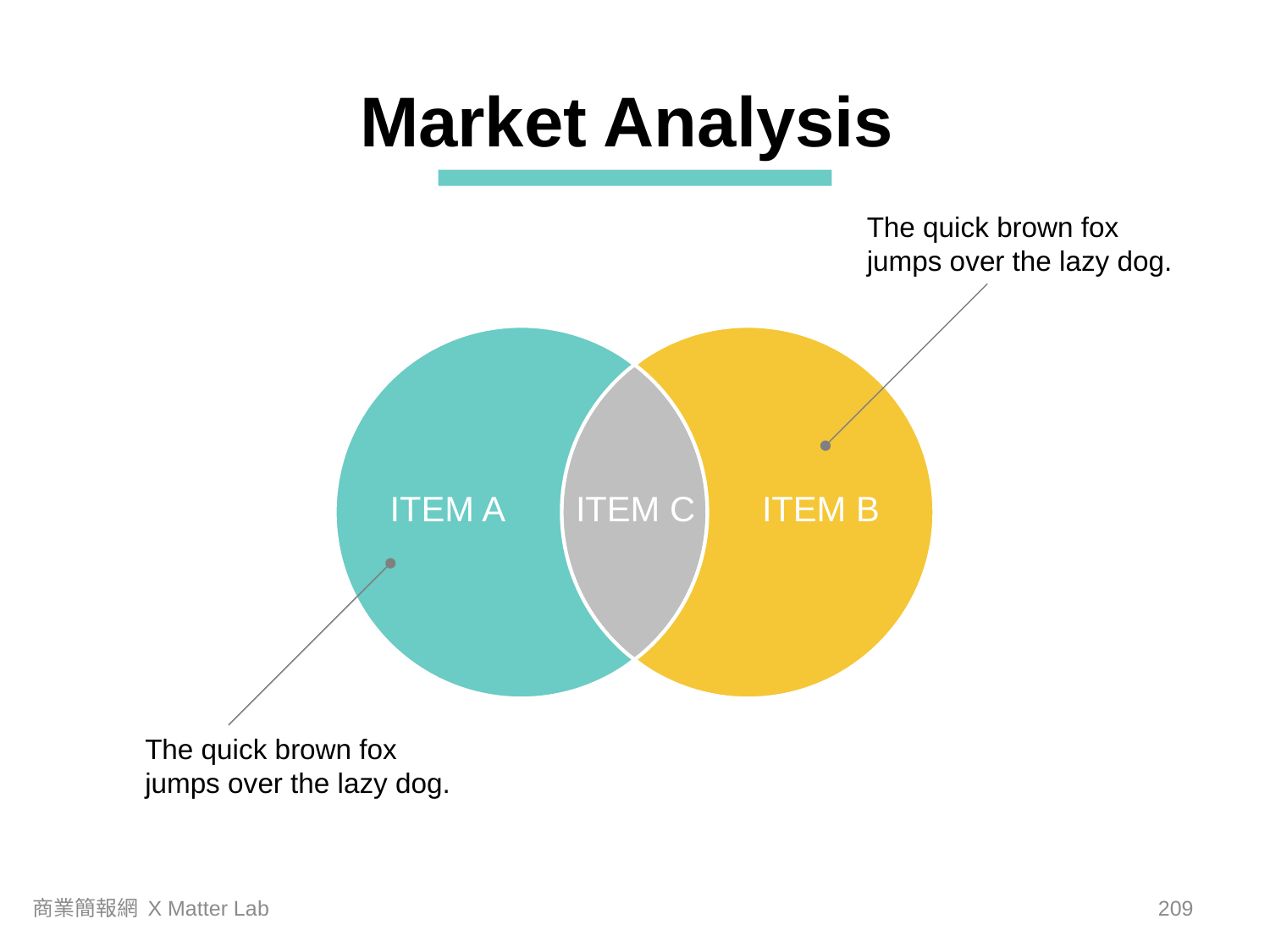

Market Analysis

The quick brown fox jumps over the lazy dog.

ITEM A
ITEM C
ITEM B
The quick brown fox jumps over the lazy dog.
商業簡報網 X Matter Lab
209